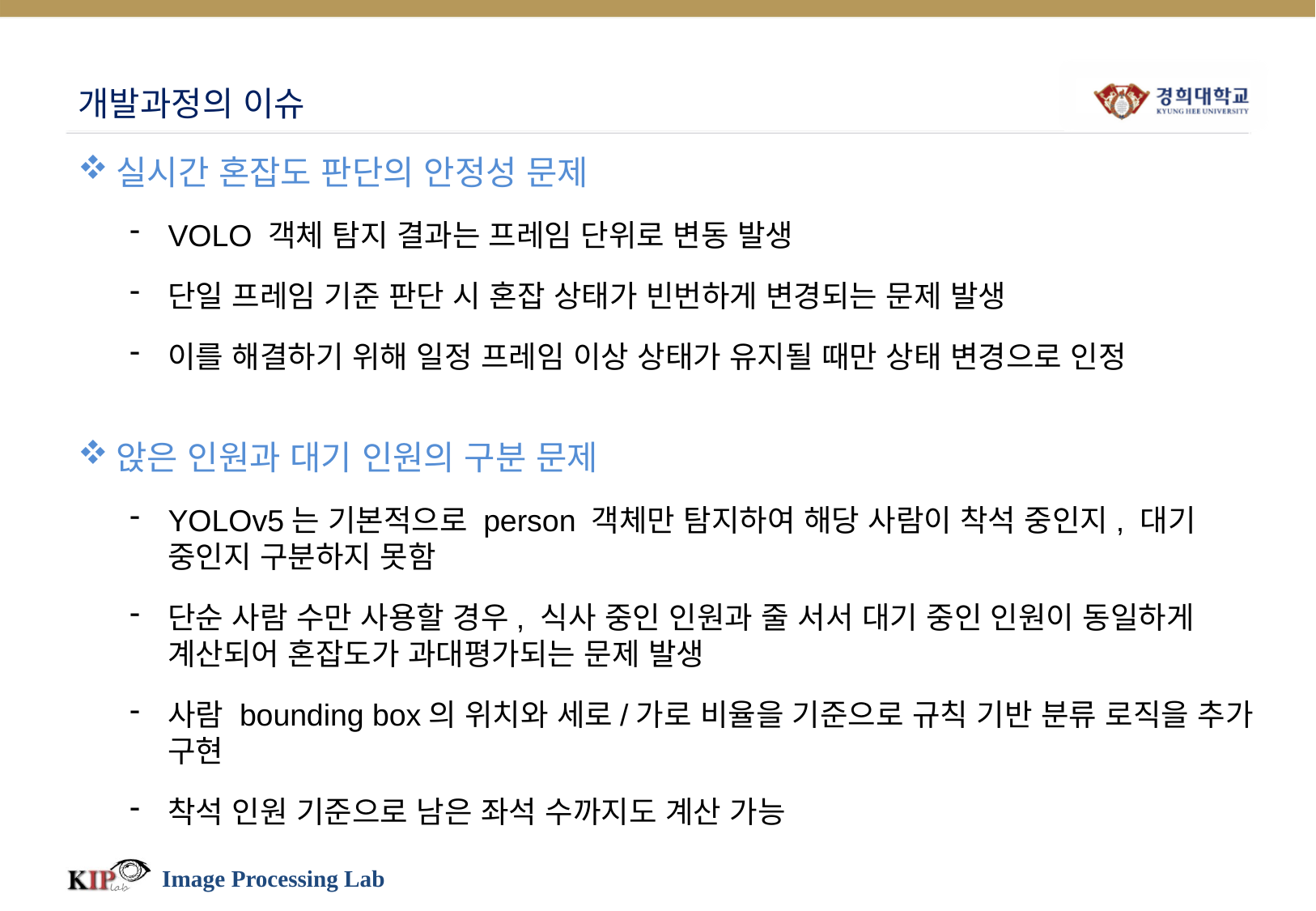

# 개발과정의 이슈
실시간 혼잡도 판단의 안정성 문제
VOLO 객체 탐지 결과는 프레임 단위로 변동 발생
단일 프레임 기준 판단 시 혼잡 상태가 빈번하게 변경되는 문제 발생
이를 해결하기 위해 일정 프레임 이상 상태가 유지될 때만 상태 변경으로 인정

앉은 인원과 대기 인원의 구분 문제
YOLOv5는 기본적으로 person 객체만 탐지하여 해당 사람이 착석 중인지, 대기 중인지 구분하지 못함
단순 사람 수만 사용할 경우, 식사 중인 인원과 줄 서서 대기 중인 인원이 동일하게 계산되어 혼잡도가 과대평가되는 문제 발생
사람 bounding box의 위치와 세로/가로 비율을 기준으로 규칙 기반 분류 로직을 추가 구현
착석 인원 기준으로 남은 좌석 수까지도 계산 가능

Image Processing Lab